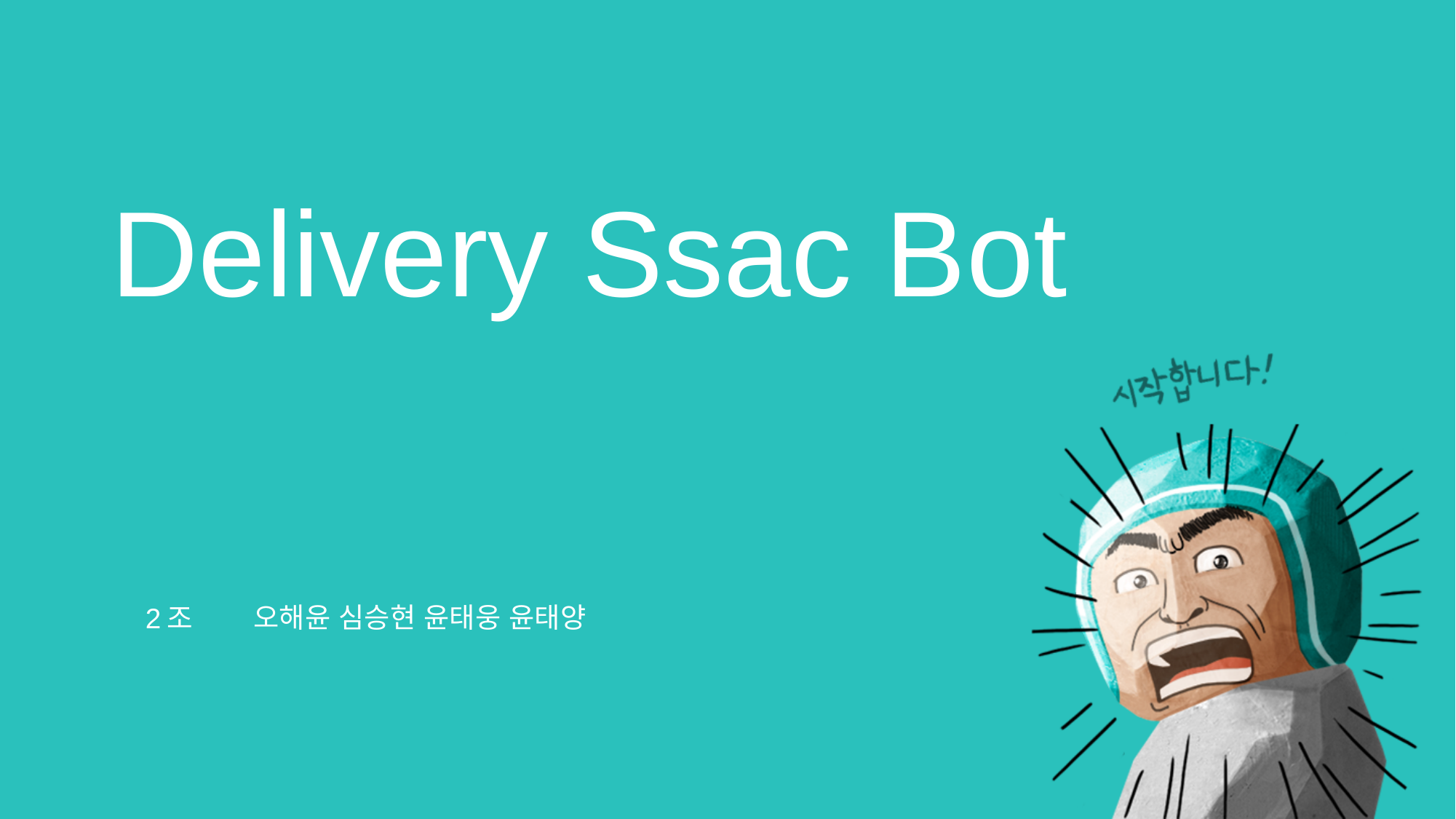

# Delivery Ssac Bot
2조
오해윤 심승현 윤태웅 윤태양